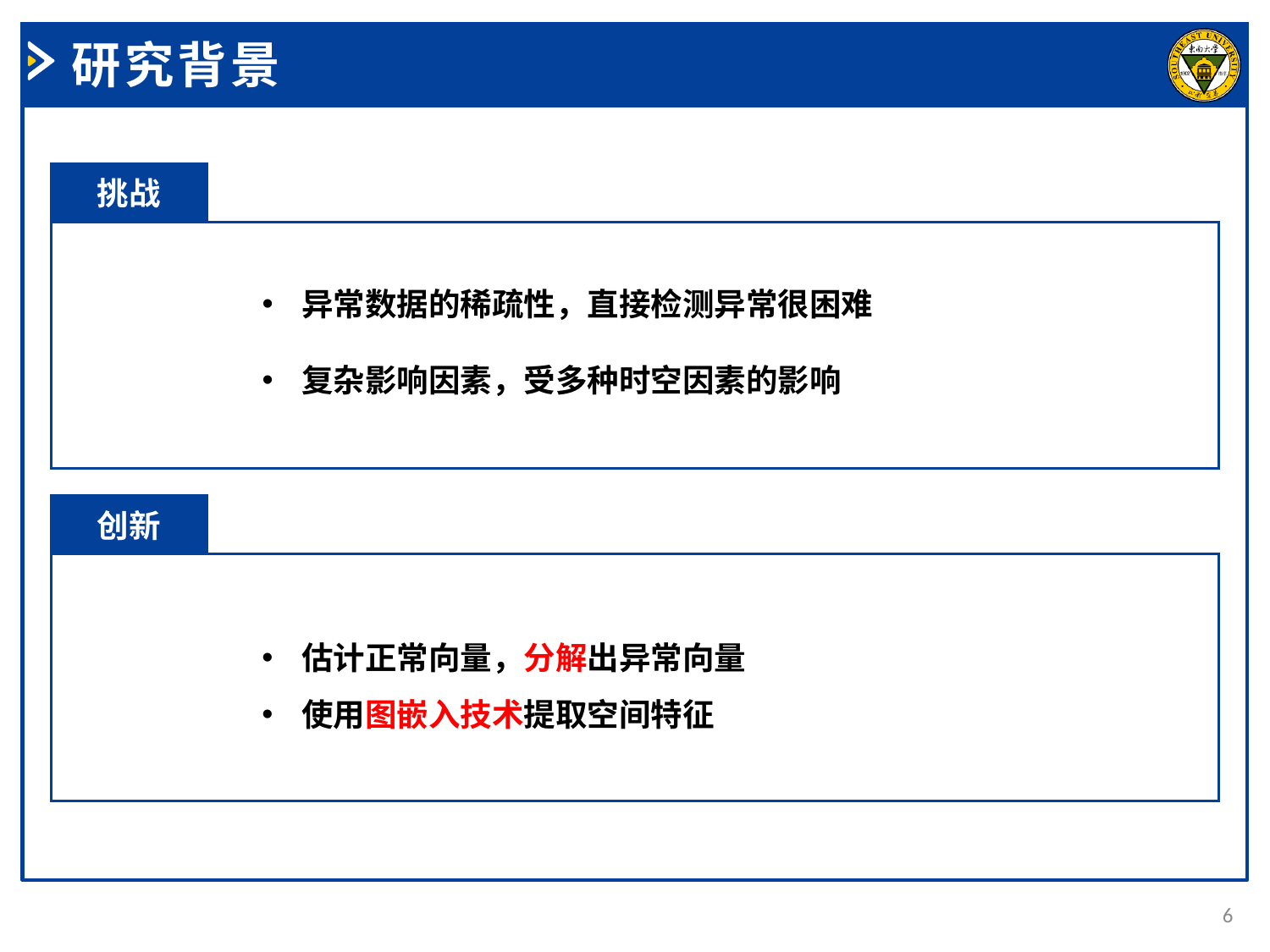

研究背景
挑战

异常数据的稀疏性，直接检测异常很困难

复杂影响因素，受多种时空因素的影响
创新

估计正常向量，分解出异常向量
使用图嵌入技术提取空间特征
6